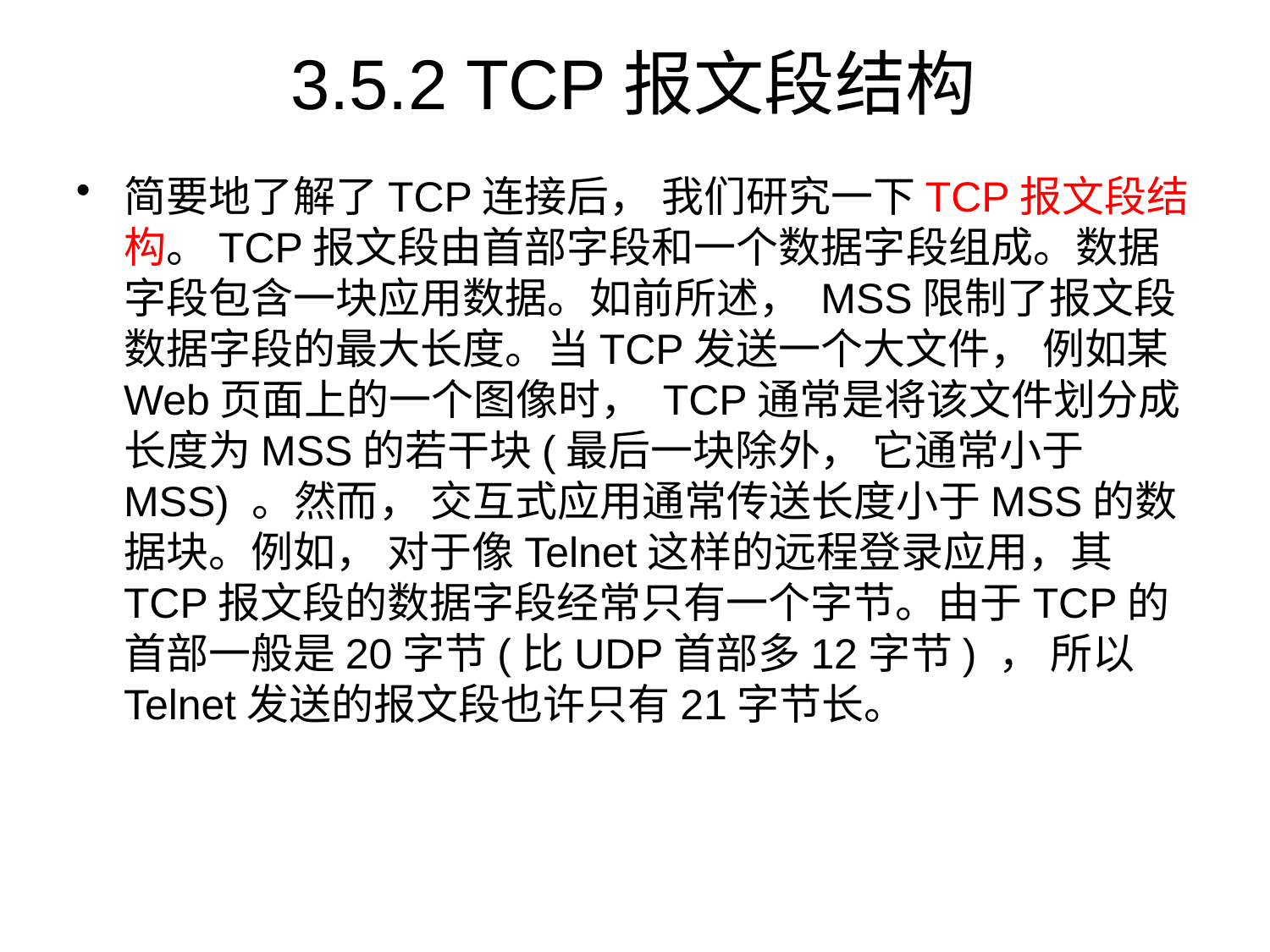

# 3.5.2 TCP报文段结构
简要地了解了TCP连接后， 我们研究一下TCP报文段结构。TCP报文段由首部字段和一个数据字段组成。数据字段包含一块应用数据。如前所述， MSS限制了报文段数据字段的最大长度。当TCP发送一个大文件， 例如某Web页面上的一个图像时， TCP通常是将该文件划分成长度为MSS的若干块(最后一块除外， 它通常小于MSS) 。然而， 交互式应用通常传送长度小于MSS的数据块。例如， 对于像Telnet这样的远程登录应用，其TCP报文段的数据字段经常只有一个字节。由于TCP的首部一般是20字节(比UDP首部多12字节) ， 所以Telnet发送的报文段也许只有21字节长。